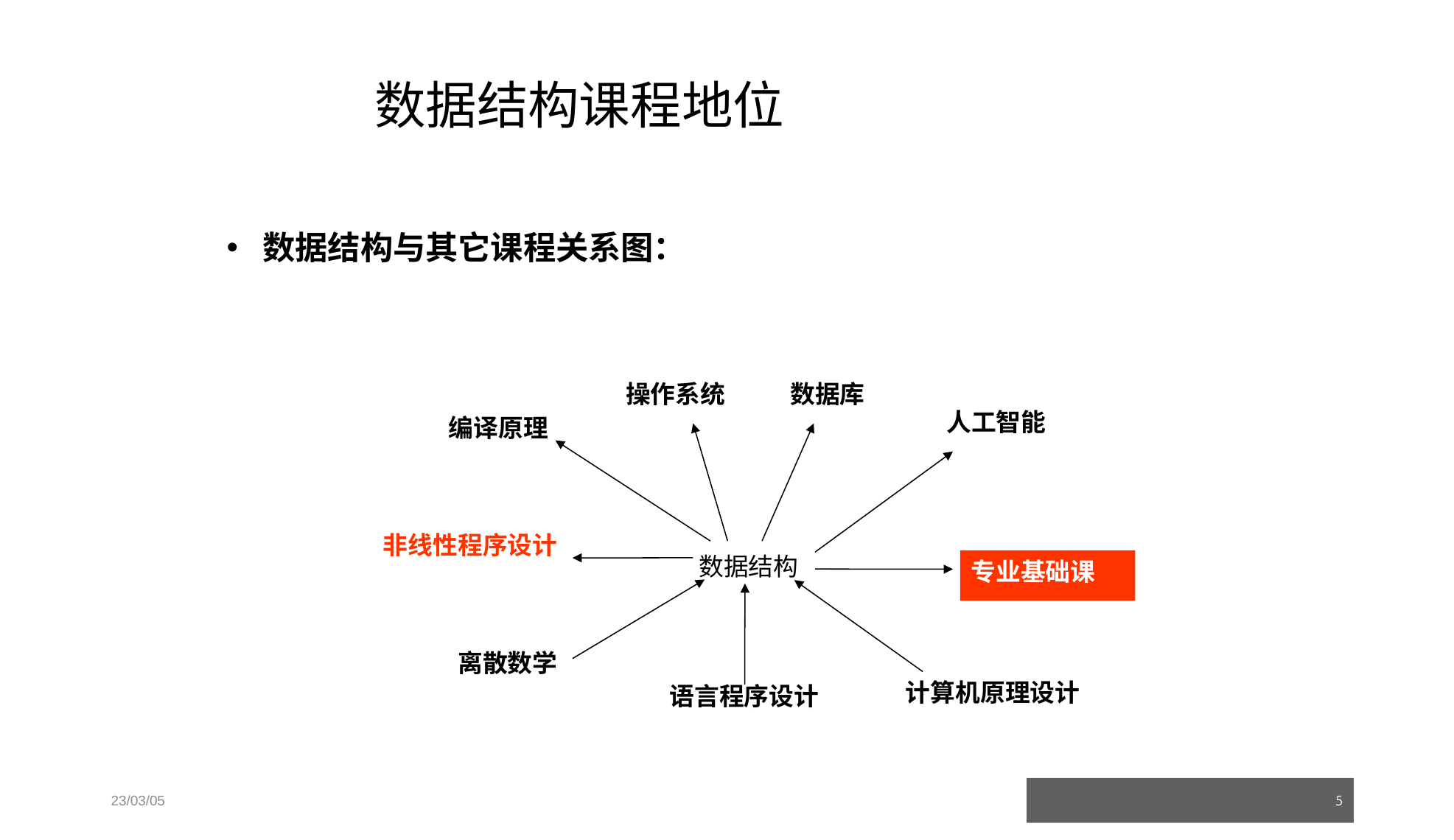

# 数据结构课程地位
 数据结构与其它课程关系图：

操作系统
数据库
人工智能
编译原理

非线性程序设计
数据结构
专业基础课

离散数学
计算机原理设计
语言程序设计
23/03/05
5